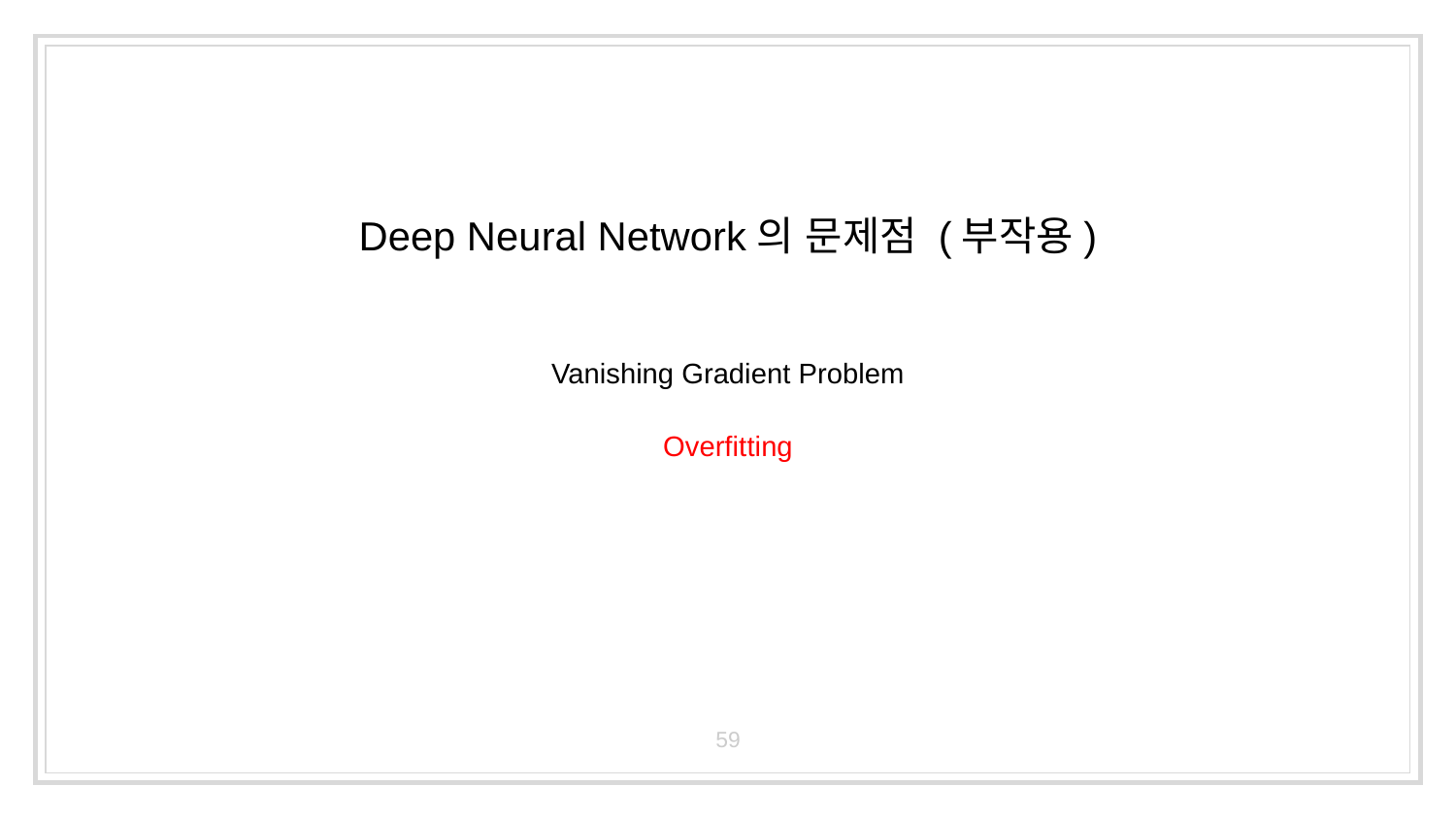

Deep Neural Network의 문제점 (부작용)
Vanishing Gradient Problem

Overfitting
59